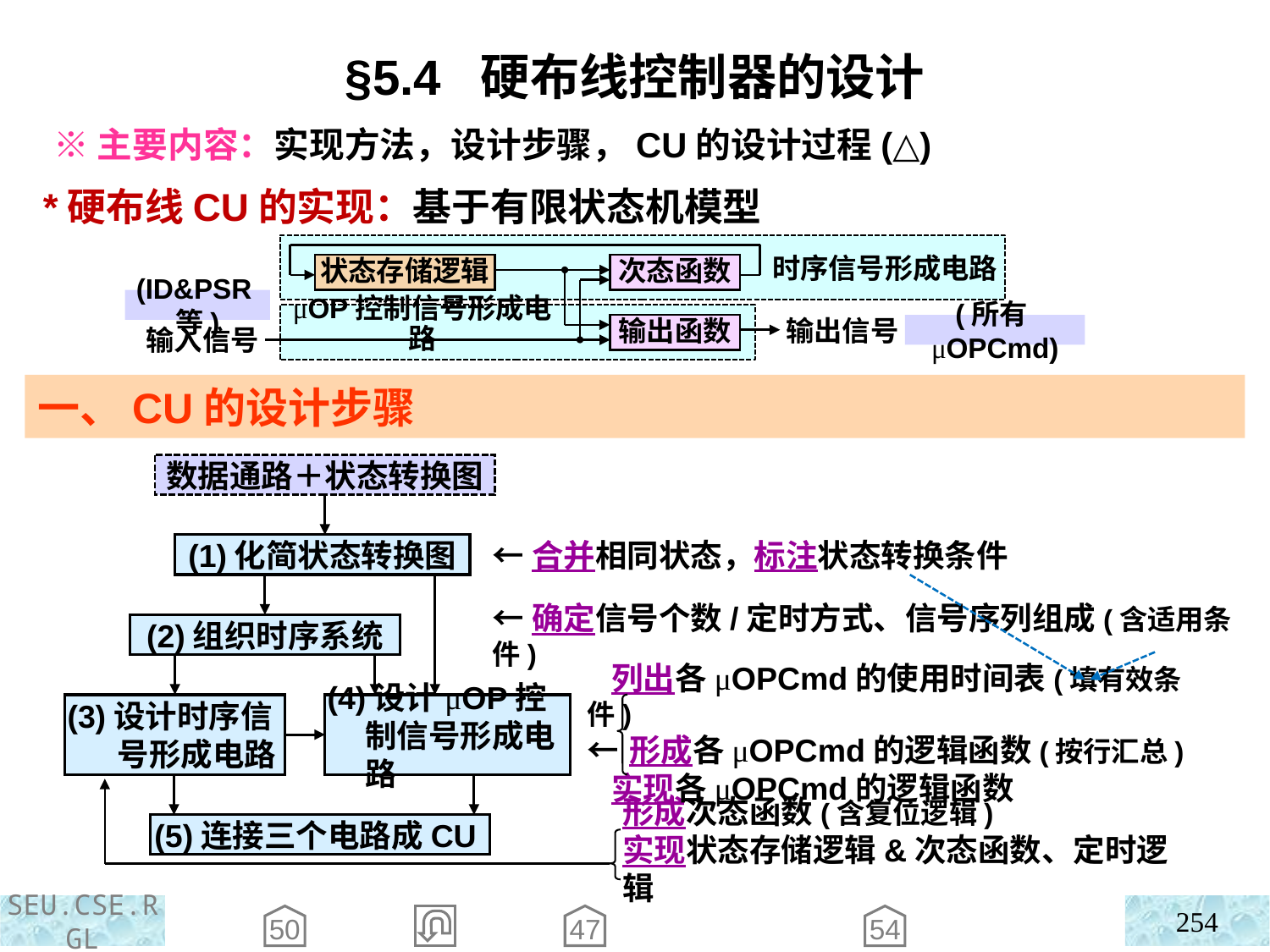

§5.4  硬布线控制器的设计
  ※主要内容：实现方法，设计步骤，CU的设计过程(△)
 *硬布线CU的实现：基于有限状态机模型

时序信号形成电路
(ID&PSR等)

μOP控制信号形成电路
(所有μOPCmd)
状态存储逻辑
次态函数
输出函数
输出信号
输入信号
一、CU的设计步骤
数据通路＋状态转换图
(1)化简状态转换图
(2)组织时序系统
(3)设计时序信号形成电路
(4)设计μOP控制信号形成电路
(5)连接三个电路成CU
←合并相同状态，标注状态转换条件
←确定信号个数/定时方式、信号序列组成(含适用条件)
   列出各μOPCmd的使用时间表(填有效条件)
← 形成各μOPCmd的逻辑函数(按行汇总)
   实现各μOPCmd的逻辑函数

形成次态函数(含复位逻辑)
实现状态存储逻辑&次态函数、定时逻辑

254

47
50
54